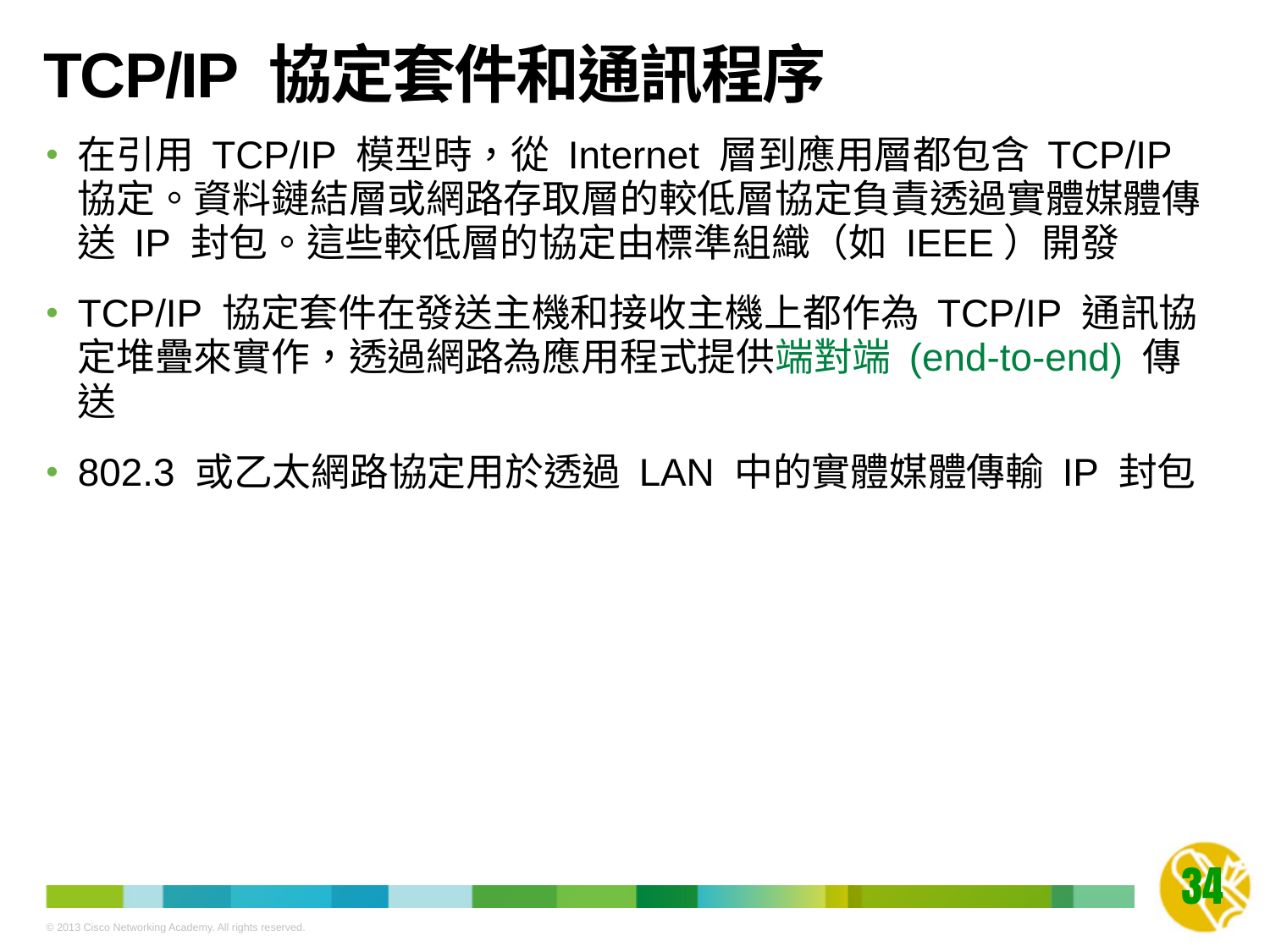

# TCP/IP 協定套件和通訊程序
在引用 TCP/IP 模型時，從 Internet 層到應用層都包含 TCP/IP 協定。資料鏈結層或網路存取層的較低層協定負責透過實體媒體傳送 IP 封包。這些較低層的協定由標準組織（如 IEEE）開發
TCP/IP 協定套件在發送主機和接收主機上都作為 TCP/IP 通訊協定堆疊來實作，透過網路為應用程式提供端對端 (end-to-end) 傳送
802.3 或乙太網路協定用於透過 LAN 中的實體媒體傳輸 IP 封包